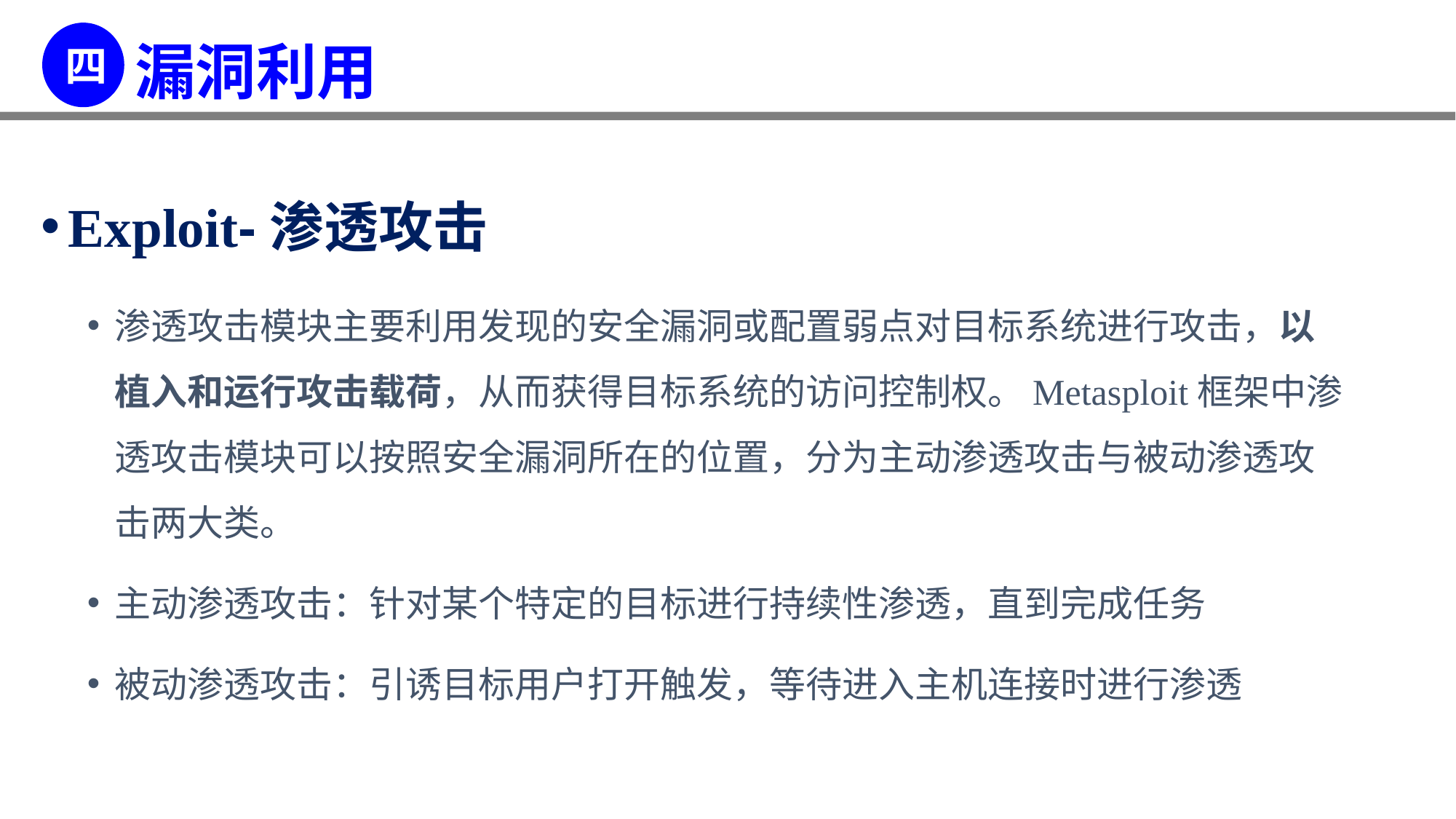

Exploit-渗透攻击
渗透攻击模块主要利用发现的安全漏洞或配置弱点对目标系统进行攻击，以植入和运行攻击载荷，从而获得目标系统的访问控制权。Metasploit框架中渗透攻击模块可以按照安全漏洞所在的位置，分为主动渗透攻击与被动渗透攻击两大类。
主动渗透攻击：针对某个特定的目标进行持续性渗透，直到完成任务
被动渗透攻击：引诱目标用户打开触发，等待进入主机连接时进行渗透